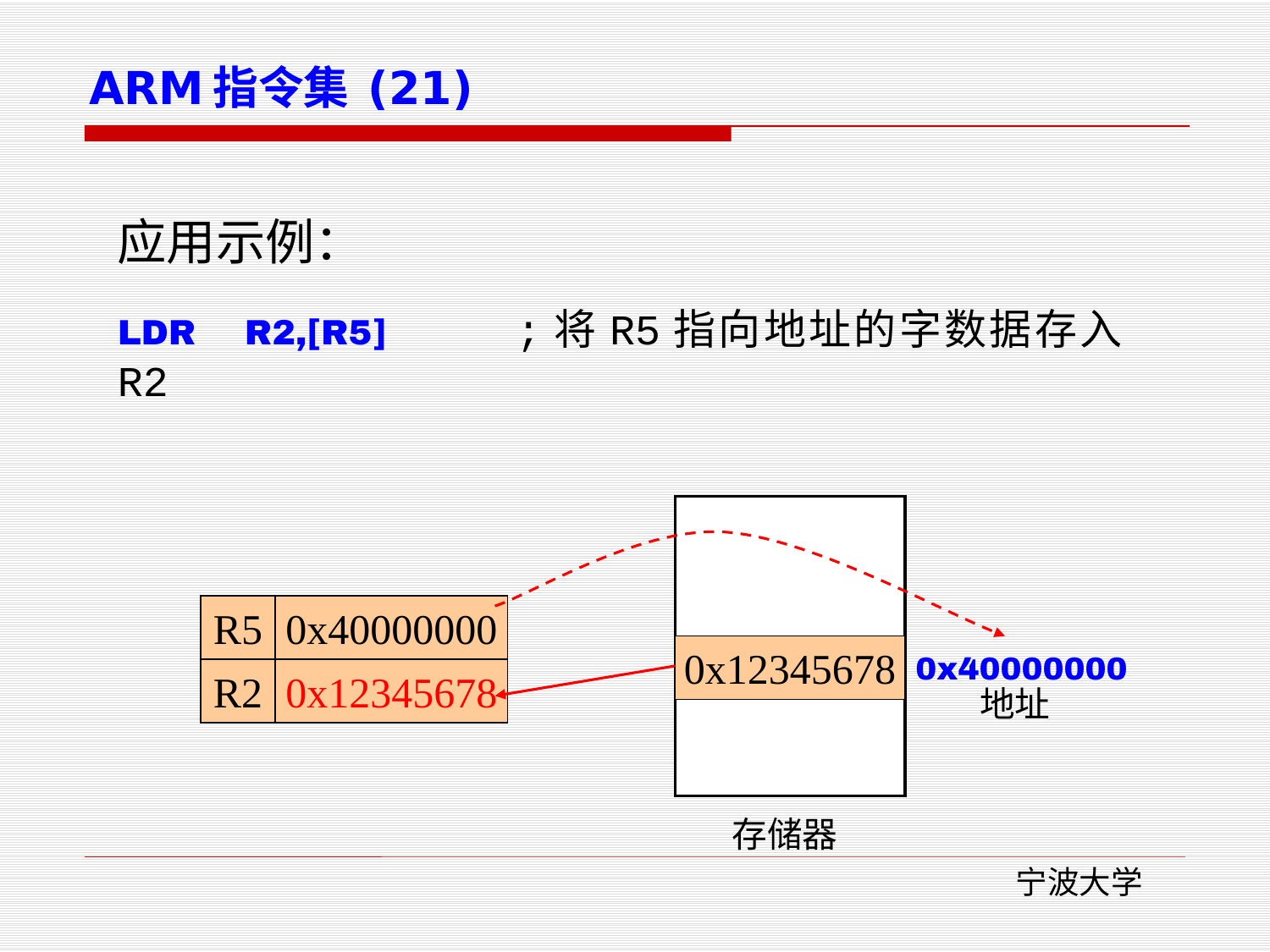

# ARM指令集 (21)
应用示例：
LDR	R2,[R5]    ;将R5指向地址的字数据存入R2

0x12345678
0x40000000
地址
存储器
R5
0x40000000
R2
0x55

0x12345678